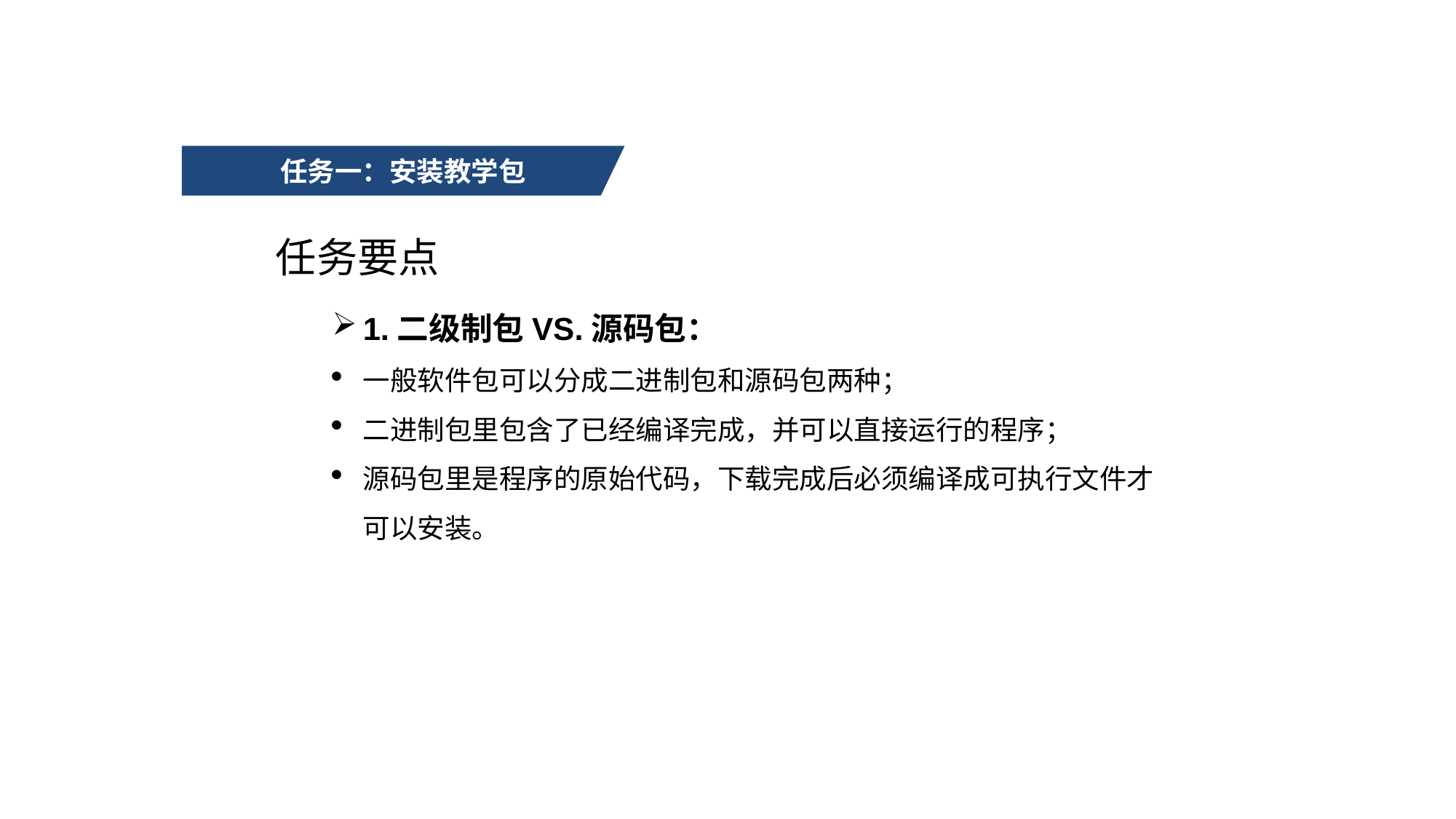

任务一：安装教学包
任务要点
1.二级制包VS.源码包：
一般软件包可以分成二进制包和源码包两种；
二进制包里包含了已经编译完成，并可以直接运行的程序；
源码包里是程序的原始代码，下载完成后必须编译成可执行文件才可以安装。